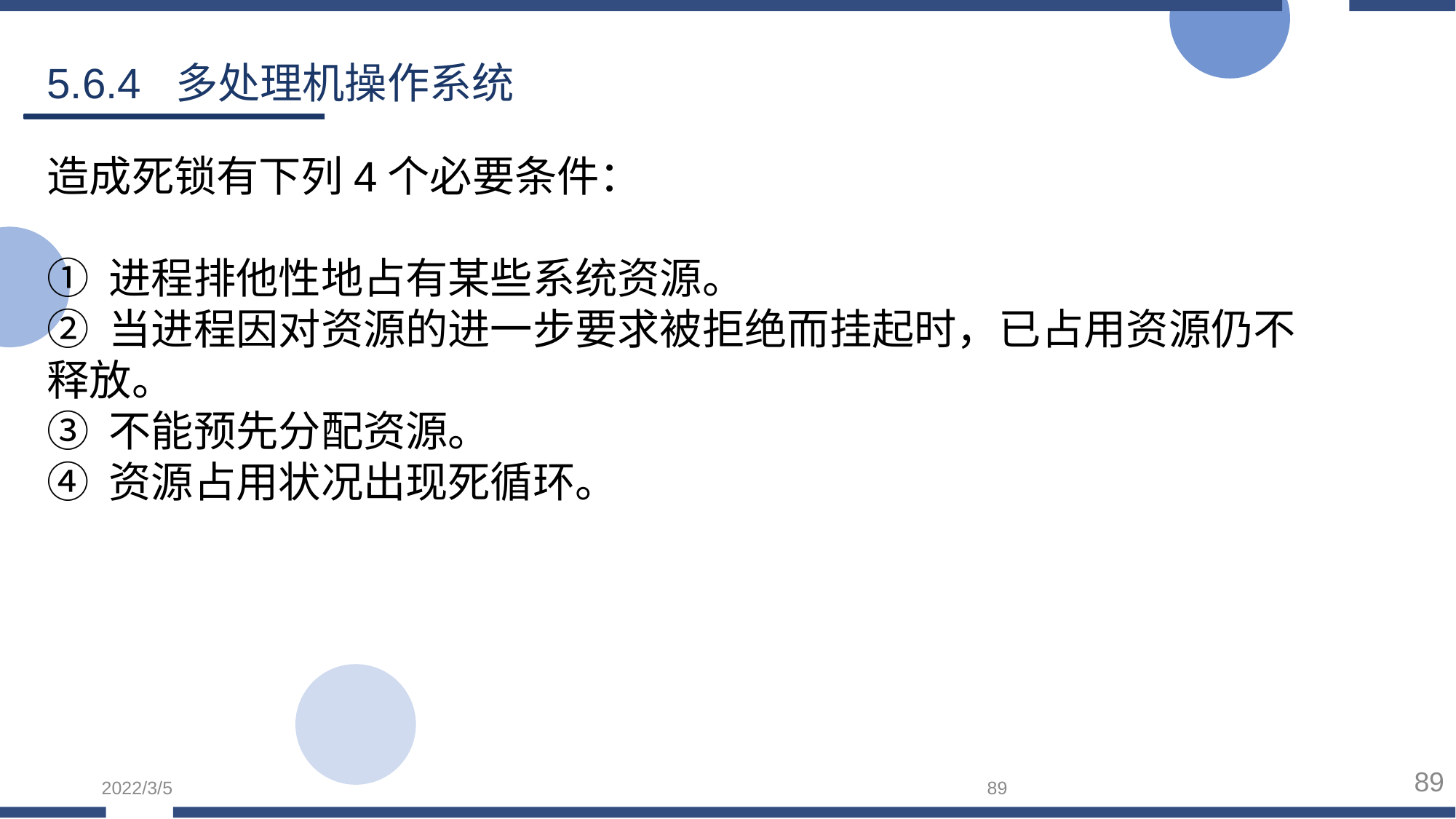

5.6.4  多处理机操作系统
造成死锁有下列4个必要条件：

① 进程排他性地占有某些系统资源。
② 当进程因对资源的进一步要求被拒绝而挂起时，已占用资源仍不释放。
③ 不能预先分配资源。
④ 资源占用状况出现死循环。

89
2022/3/5
89